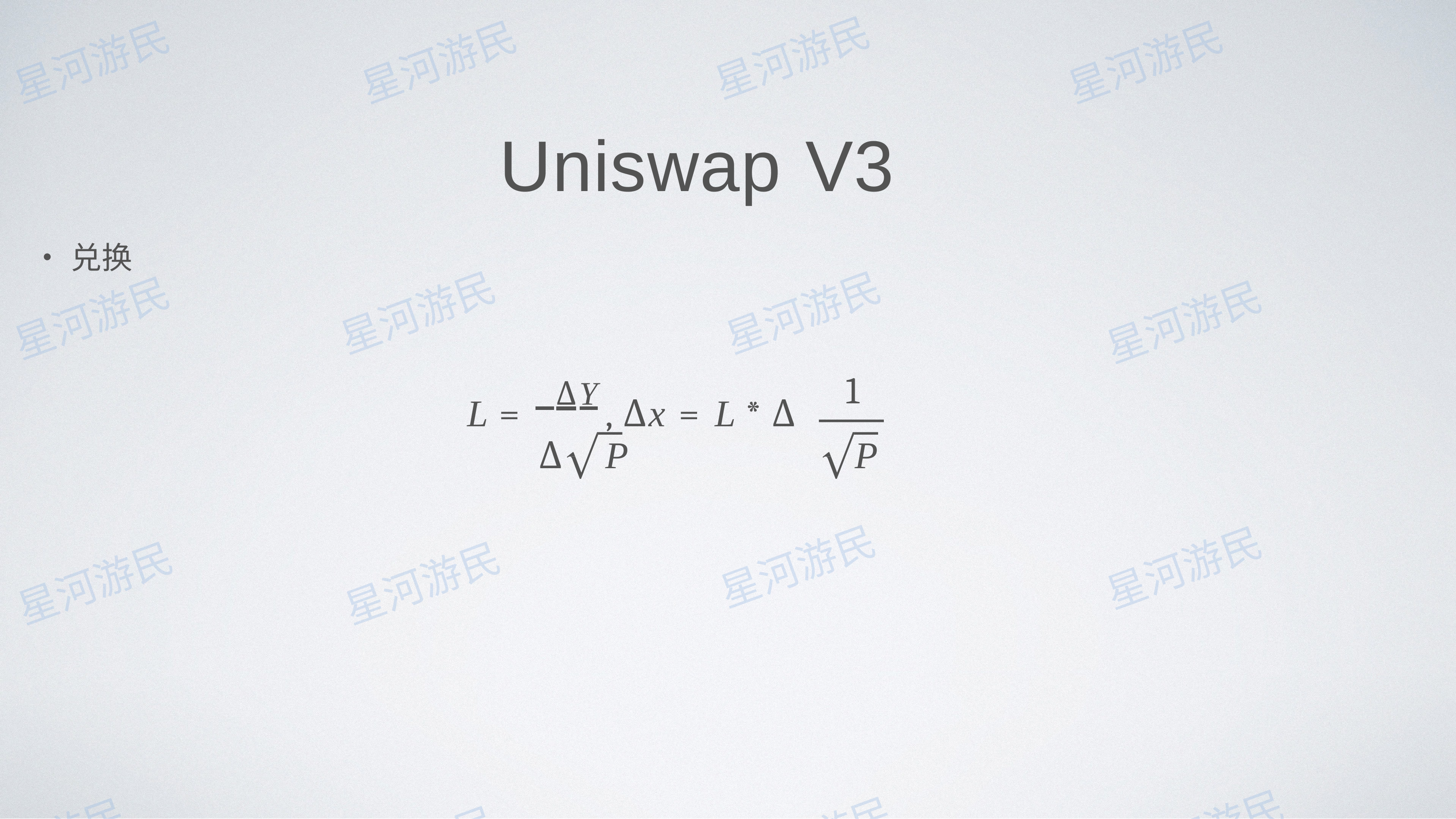

# Uniswap V3
兑换
1
L =   ΔY	, Δx = L * Δ Δ	P

P